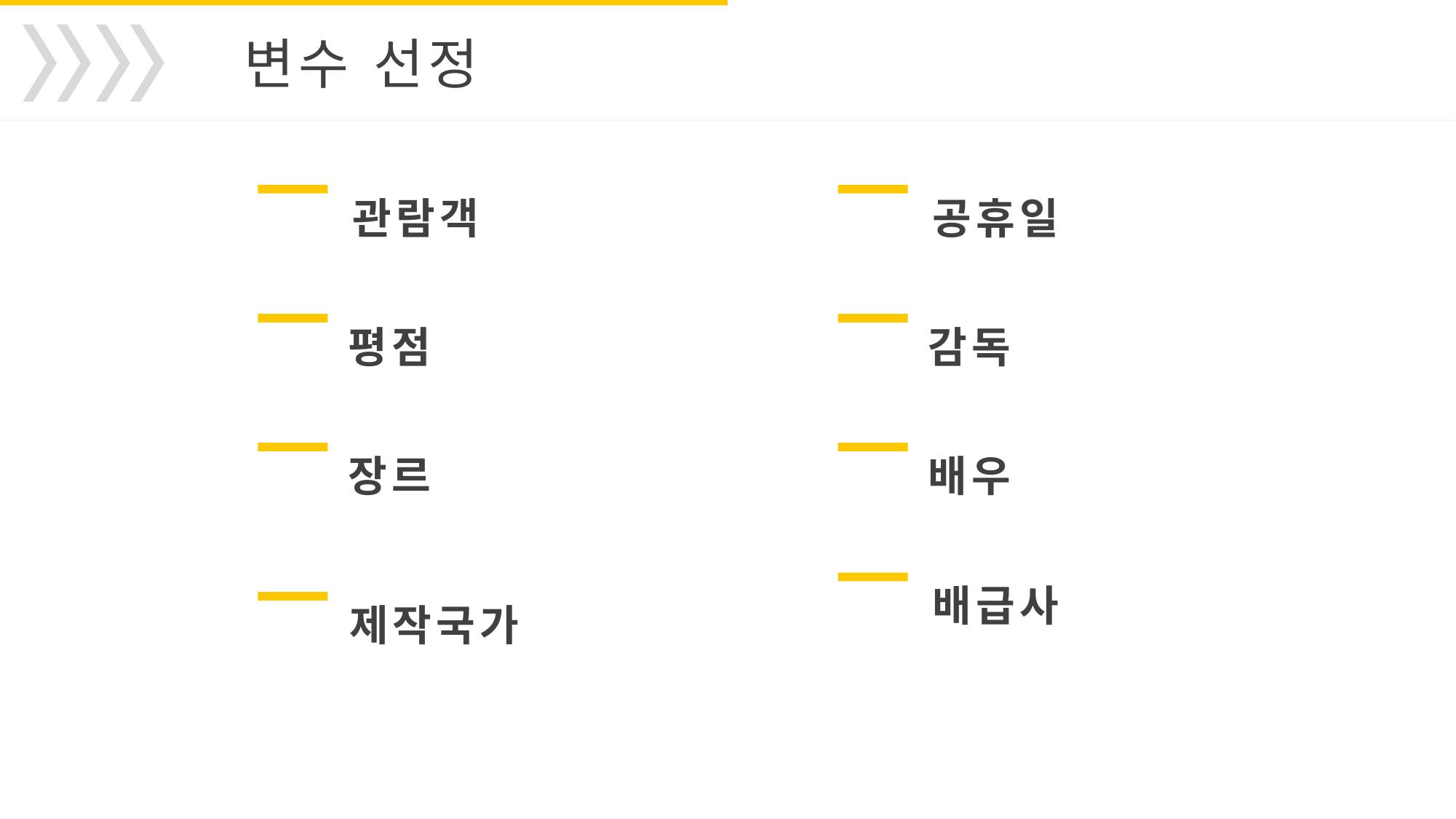

변수 선정

관람객

공휴일

평점

감독

장르

배우

배급사

제작국가